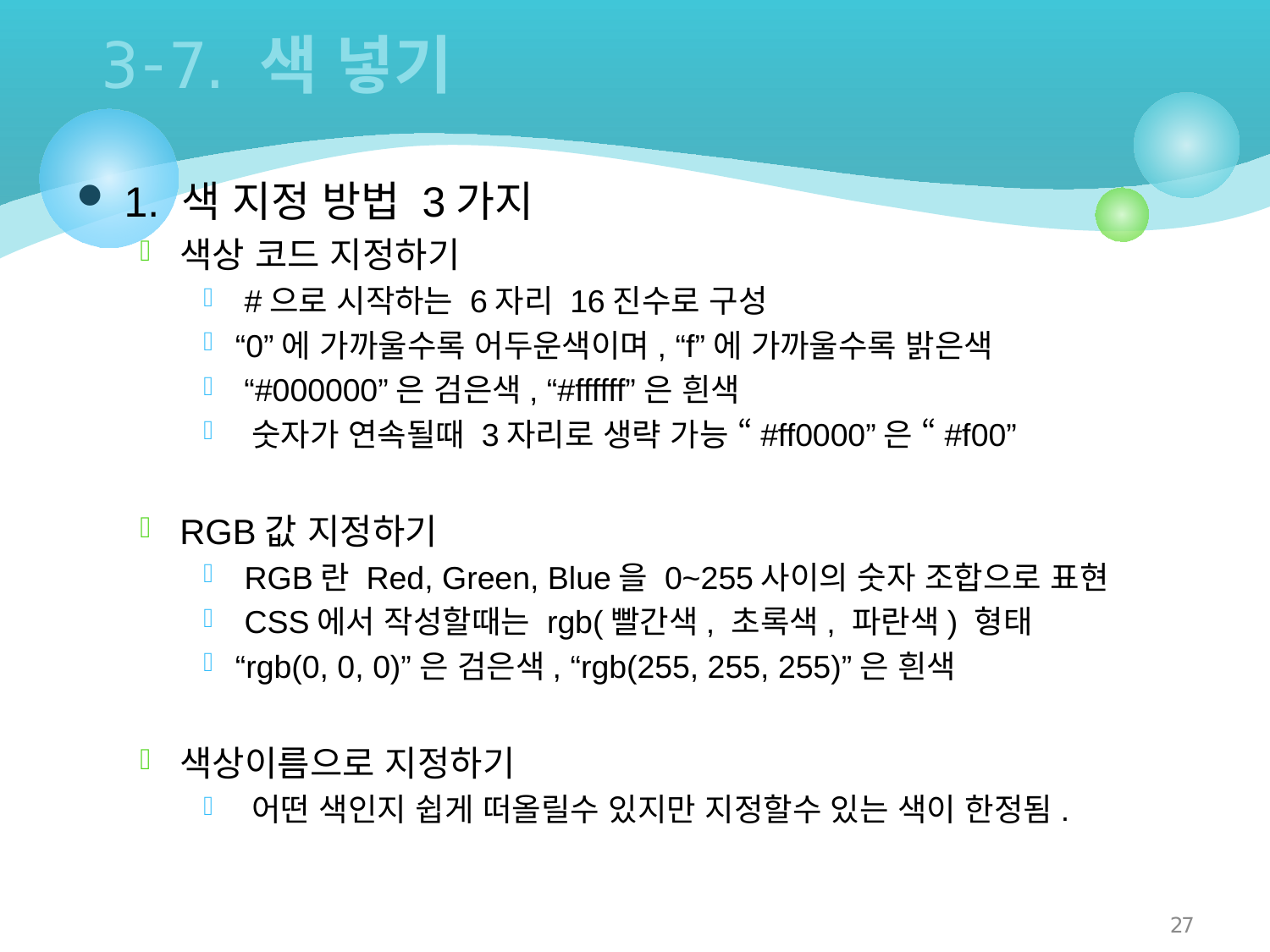

3-7. 색 넣기
1. 색 지정 방법 3가지
색상 코드 지정하기
 #으로 시작하는 6자리 16진수로 구성
“0”에 가까울수록 어두운색이며, “f”에 가까울수록 밝은색
 “#000000”은 검은색, “#ffffff”은 흰색
 숫자가 연속될때 3자리로 생략 가능 “#ff0000”은 “#f00”

RGB값 지정하기
 RGB란 Red, Green, Blue을 0~255사이의 숫자 조합으로 표현
 CSS에서 작성할때는 rgb(빨간색, 초록색, 파란색) 형태
“rgb(0, 0, 0)”은 검은색, “rgb(255, 255, 255)”은 흰색

색상이름으로 지정하기
 어떤 색인지 쉽게 떠올릴수 있지만 지정할수 있는 색이 한정됨.

27